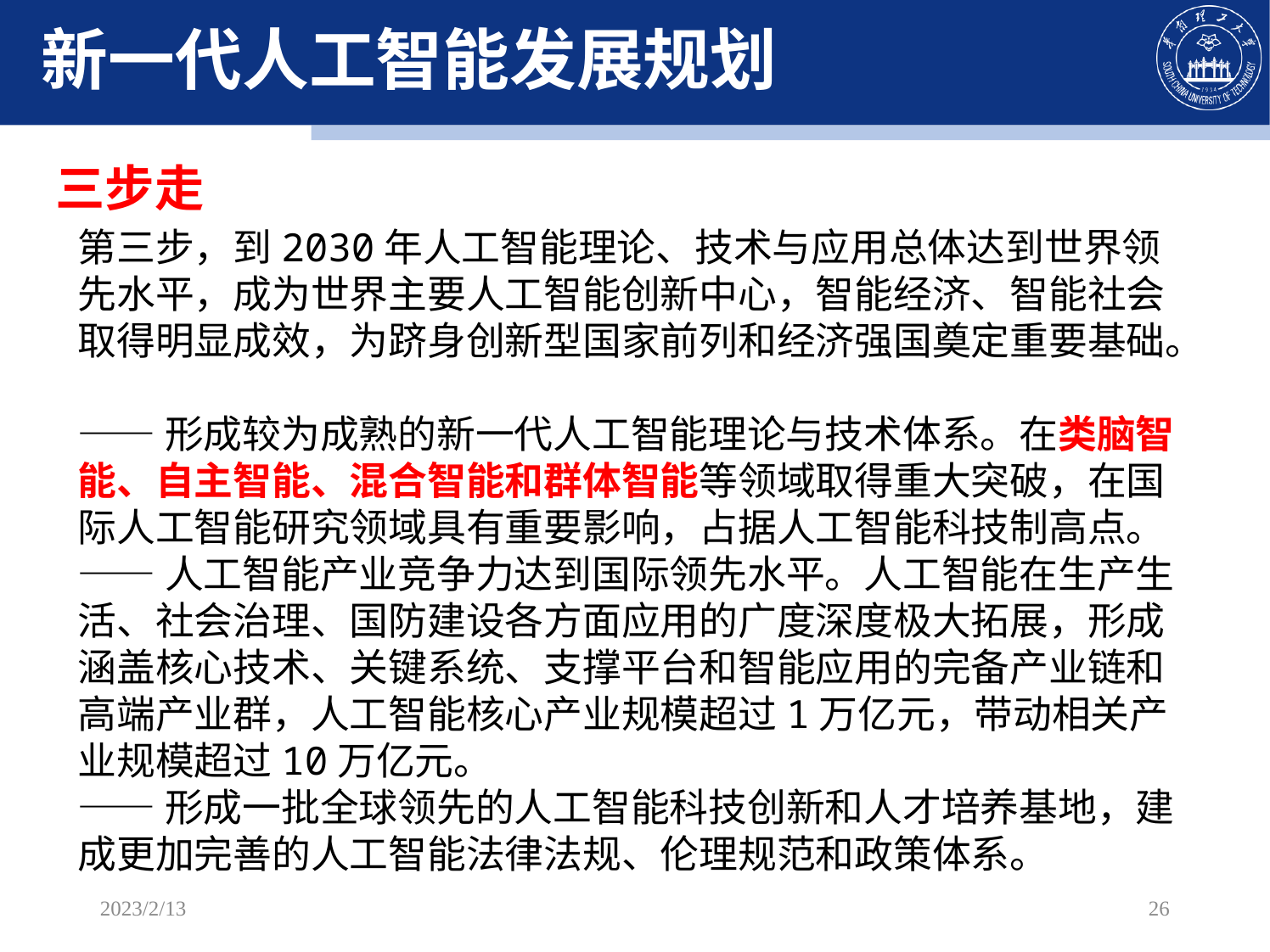

新一代人工智能发展规划
三步走
第三步，到2030年人工智能理论、技术与应用总体达到世界领先水平，成为世界主要人工智能创新中心，智能经济、智能社会取得明显成效，为跻身创新型国家前列和经济强国奠定重要基础。

——形成较为成熟的新一代人工智能理论与技术体系。在类脑智能、自主智能、混合智能和群体智能等领域取得重大突破，在国际人工智能研究领域具有重要影响，占据人工智能科技制高点。
——人工智能产业竞争力达到国际领先水平。人工智能在生产生活、社会治理、国防建设各方面应用的广度深度极大拓展，形成涵盖核心技术、关键系统、支撑平台和智能应用的完备产业链和高端产业群，人工智能核心产业规模超过1万亿元，带动相关产业规模超过10万亿元。
——形成一批全球领先的人工智能科技创新和人才培养基地，建成更加完善的人工智能法律法规、伦理规范和政策体系。
2023/2/13
26